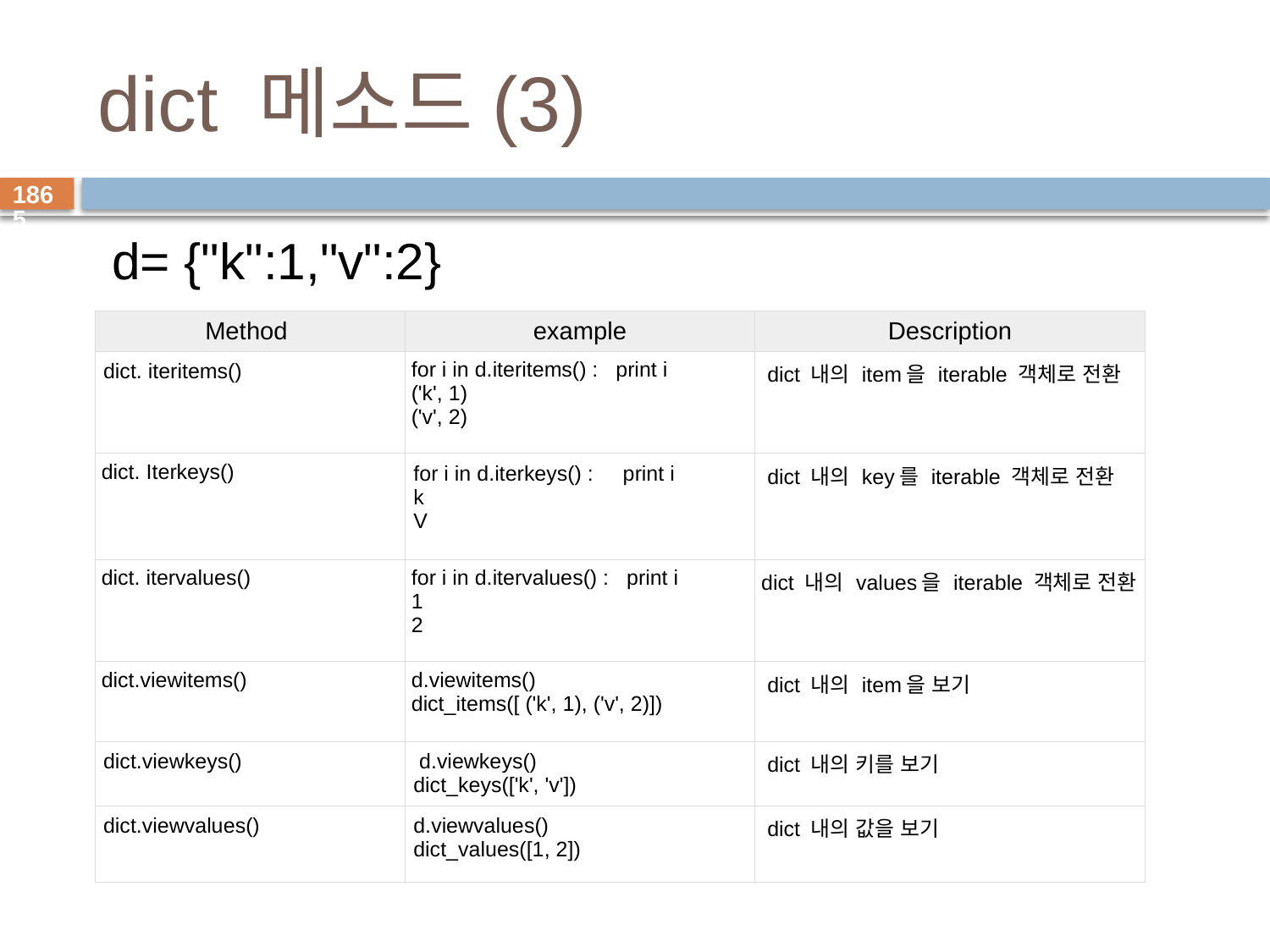

# dict 메소드(3)
1865
 d= {"k":1,"v":2}

| Method | example | Description |
| --- | --- | --- |
| dict. iteritems() | for i in d.iteritems() : print i ('k', 1) ('v', 2) | dict 내의 item을 iterable 객체로 전환 |
| dict. Iterkeys() | for i in d.iterkeys() : print i k V | dict 내의 key를 iterable 객체로 전환 |
| dict. itervalues() | for i in d.itervalues() : print i 1 2 | dict 내의 values을 iterable 객체로 전환 |
| dict.viewitems() | d.viewitems() dict\_items([ ('k', 1), ('v', 2)]) | dict 내의 item을 보기 |
| dict.viewkeys() | d.viewkeys() dict\_keys(['k', 'v']) | dict 내의 키를 보기 |
| dict.viewvalues() | d.viewvalues() dict\_values([1, 2]) | dict 내의 값을 보기 |